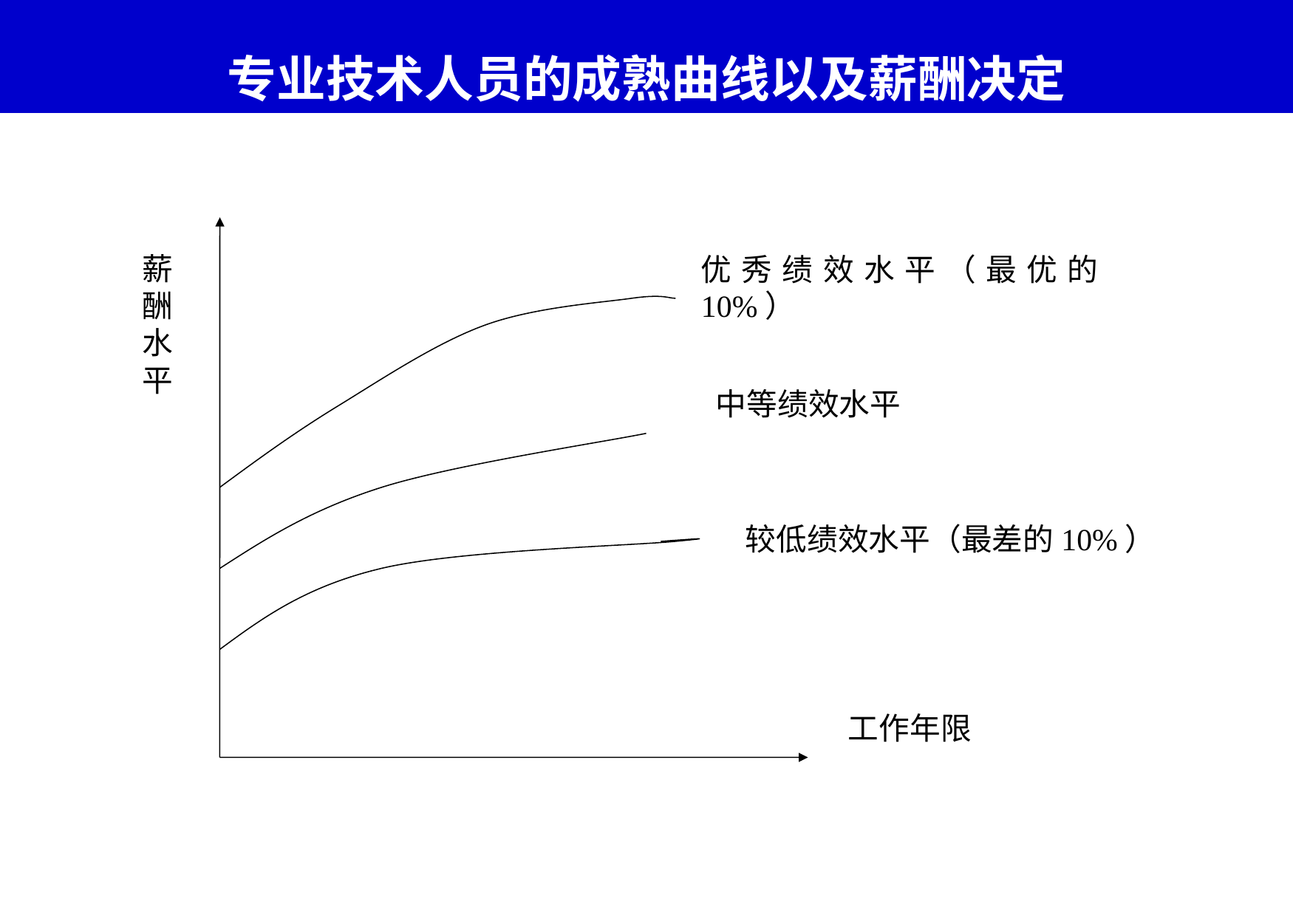

# 专业技术人员的成熟曲线以及薪酬决定

薪酬水平
优秀绩效水平（最优的10%）

中等绩效水平

较低绩效水平（最差的10%）

工作年限